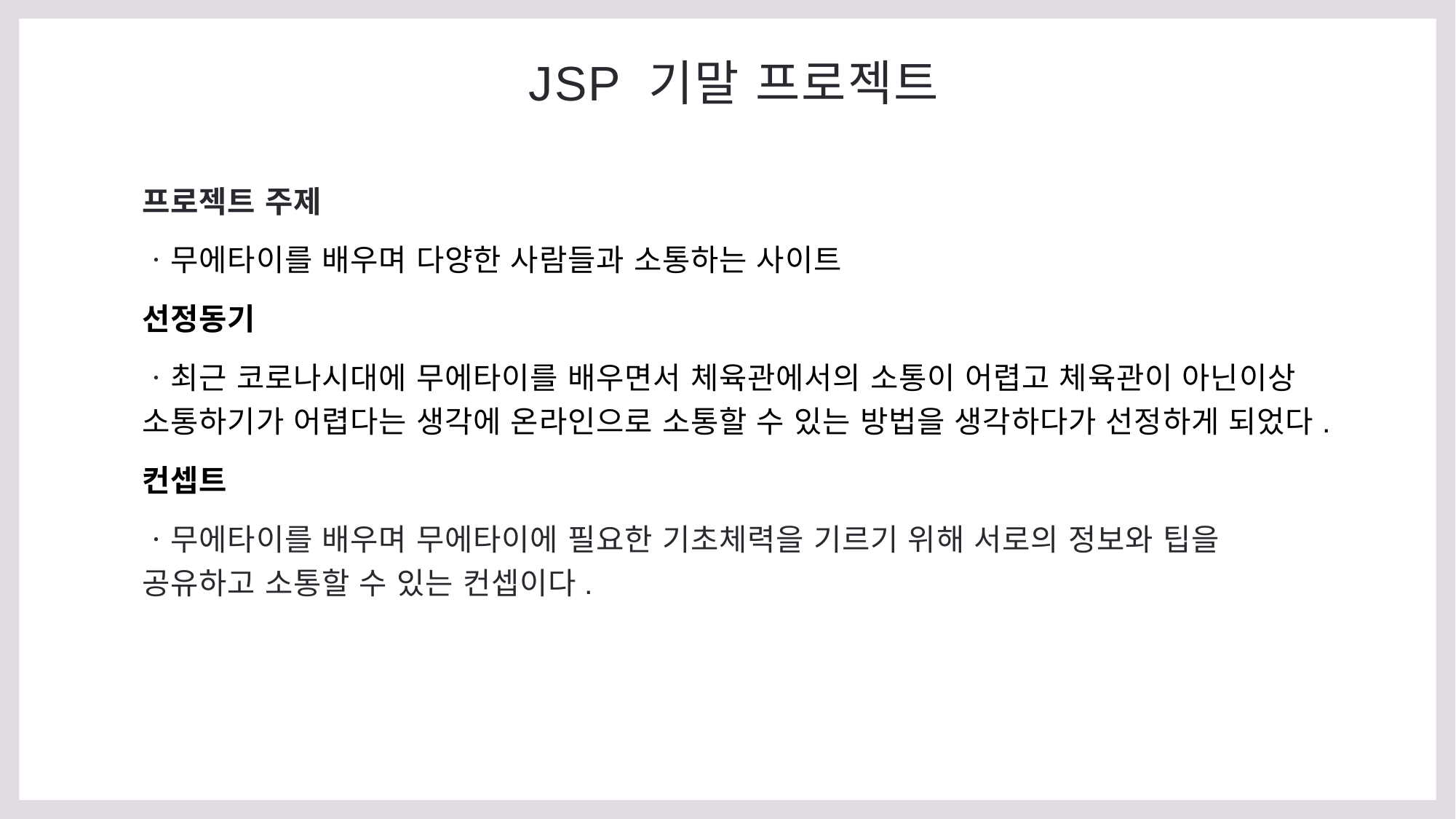

# JSP 기말 프로젝트
프로젝트 주제
ㆍ무에타이를 배우며 다양한 사람들과 소통하는 사이트
선정동기
ㆍ최근 코로나시대에 무에타이를 배우면서 체육관에서의 소통이 어렵고 체육관이 아닌이상 소통하기가 어렵다는 생각에 온라인으로 소통할 수 있는 방법을 생각하다가 선정하게 되었다.
컨셉트
ㆍ무에타이를 배우며 무에타이에 필요한 기초체력을 기르기 위해 서로의 정보와 팁을 공유하고 소통할 수 있는 컨셉이다.